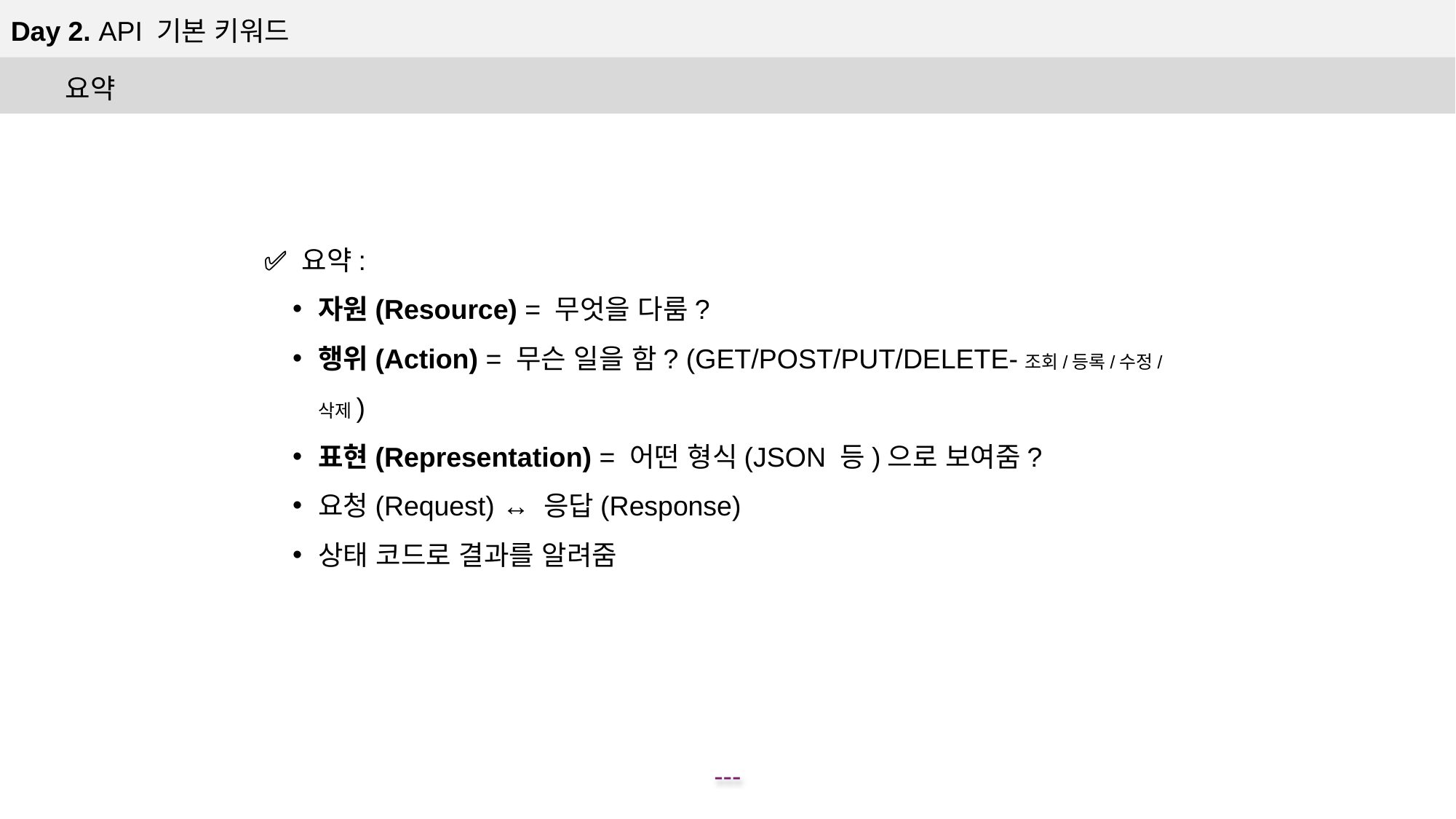

Day 2. API 기본 키워드
요약
✅ 요약:
자원(Resource) = 무엇을 다룸?
행위(Action) = 무슨 일을 함? (GET/POST/PUT/DELETE-조회/등록/수정/삭제)
표현(Representation) = 어떤 형식(JSON 등)으로 보여줌?
요청(Request) ↔ 응답(Response)
상태 코드로 결과를 알려줌
---